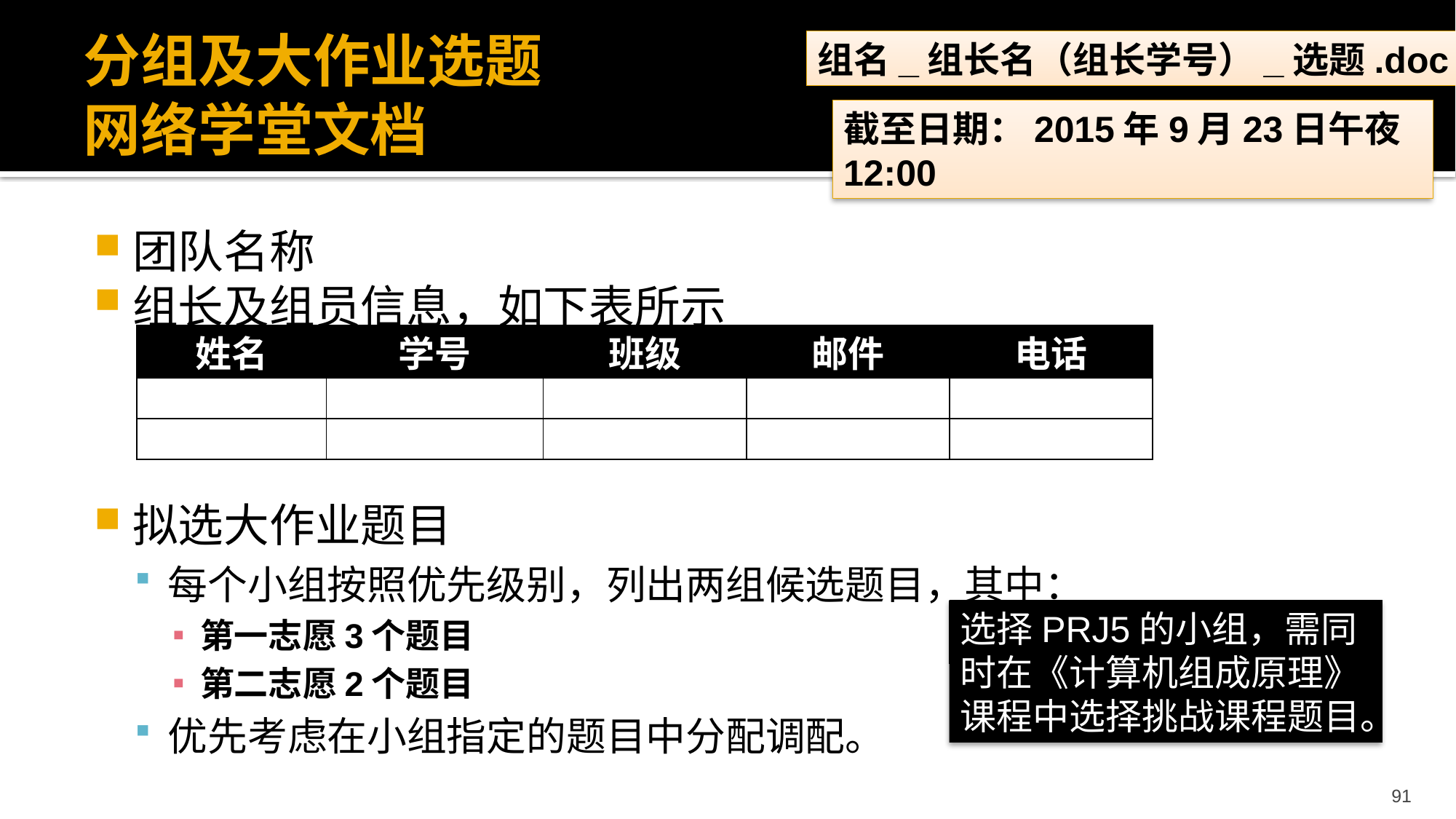

# 分组及大作业选题 网络学堂文档
组名_组长名（组长学号）_选题.doc
截至日期：2015年9月23日午夜12:00
团队名称
组长及组员信息，如下表所示

拟选大作业题目
每个小组按照优先级别，列出两组候选题目，其中：
第一志愿3个题目
第二志愿2个题目
优先考虑在小组指定的题目中分配调配。

| 姓名 | 学号 | 班级 | 邮件 | 电话 |
| --- | --- | --- | --- | --- |
|  |  |  |  |  |
|  |  |  |  |  |
选择PRJ5的小组，需同时在《计算机组成原理》课程中选择挑战课程题目。
91